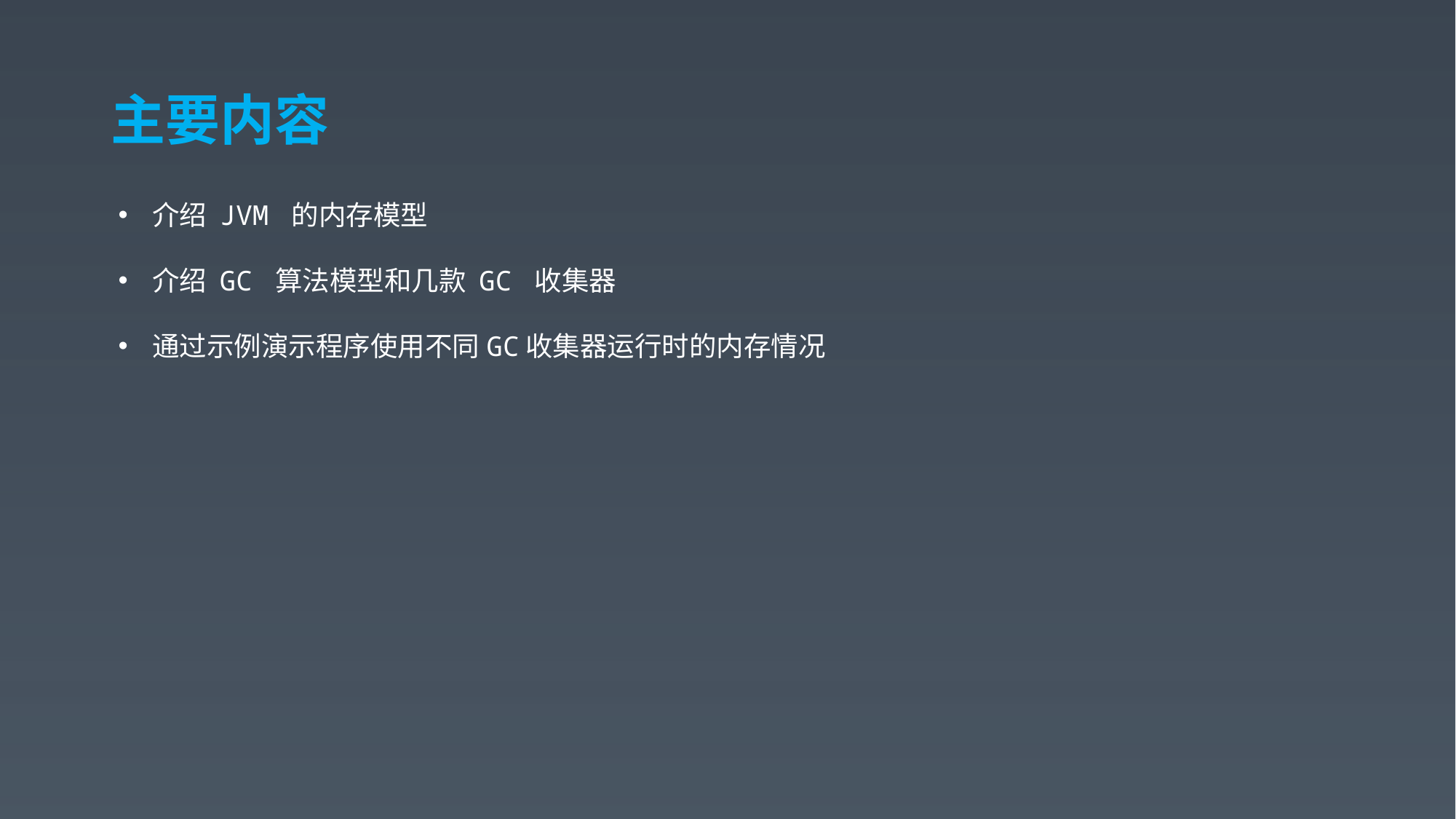

# 主要内容
介绍 JVM 的内存模型

介绍 GC 算法模型和几款 GC 收集器

通过示例演示程序使用不同GC收集器运行时的内存情况